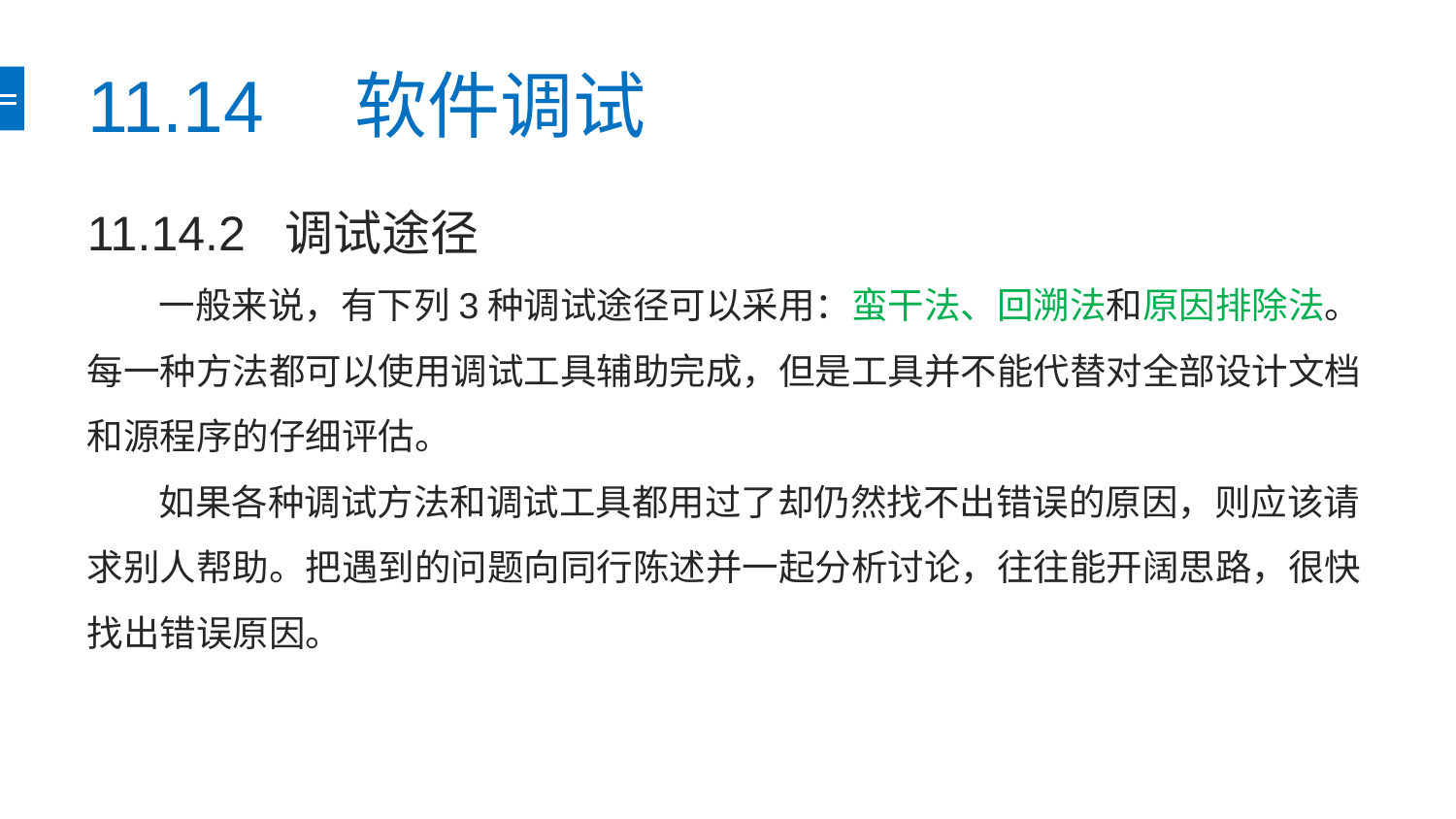

# 11.14　软件调试
11.14.2  调试途径
一般来说，有下列3种调试途径可以采用：蛮干法、回溯法和原因排除法。每一种方法都可以使用调试工具辅助完成，但是工具并不能代替对全部设计文档和源程序的仔细评估。
如果各种调试方法和调试工具都用过了却仍然找不出错误的原因，则应该请求别人帮助。把遇到的问题向同行陈述并一起分析讨论，往往能开阔思路，很快找出错误原因。